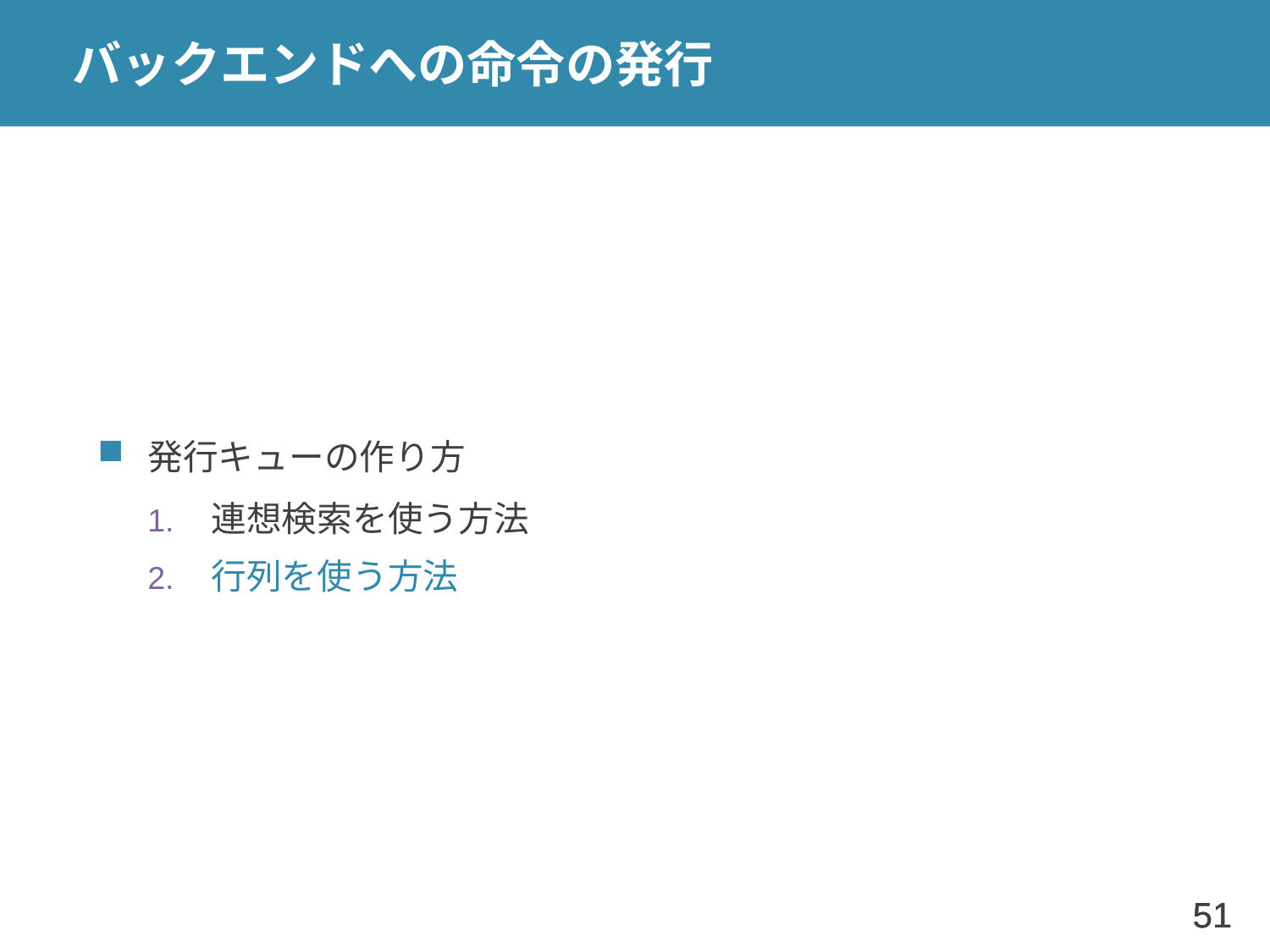

# バックエンドへの命令の発行
発行キューの作り方
連想検索を使う方法
行列を使う方法